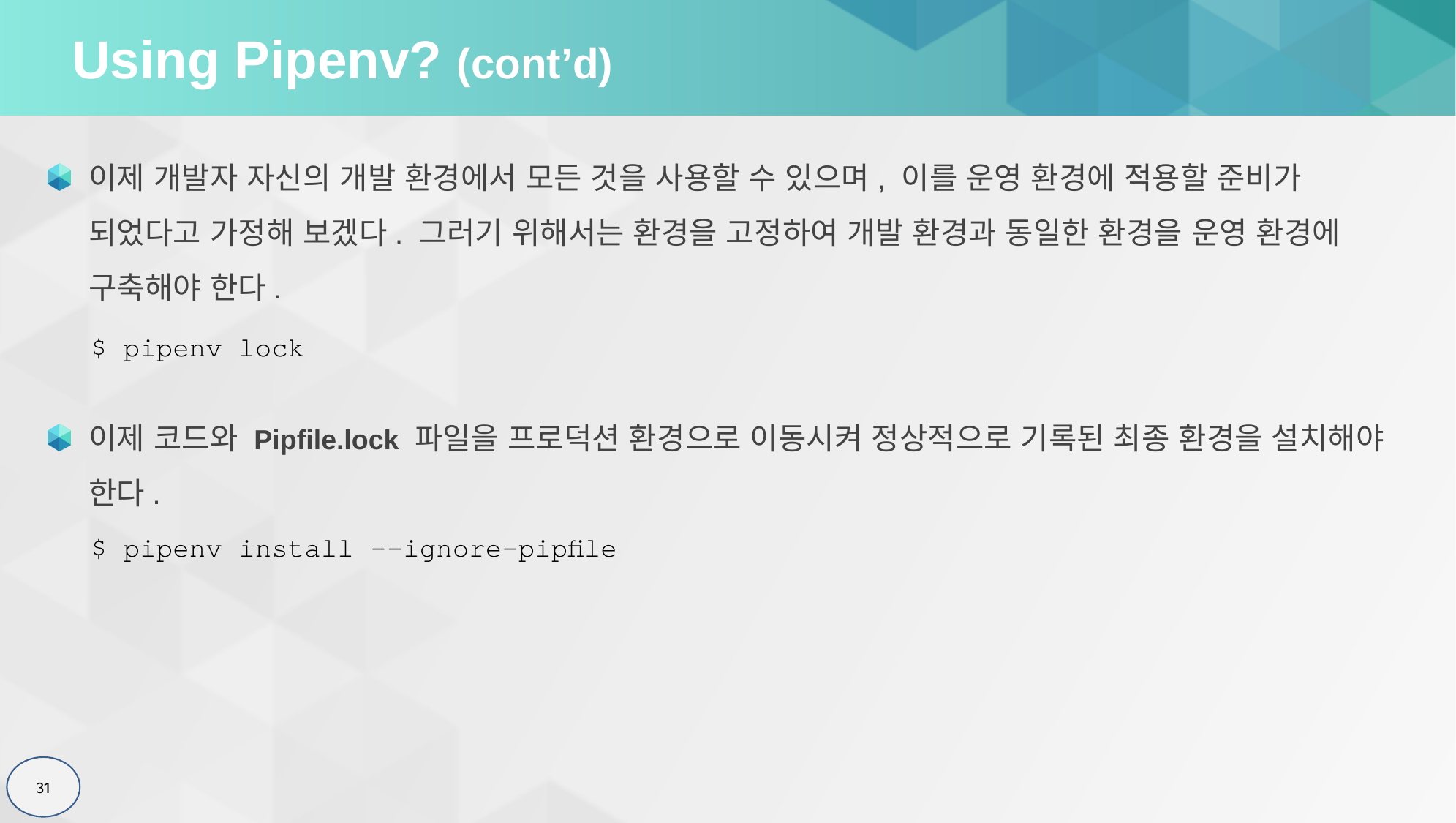

# Using Pipenv? (cont’d)
이제 개발자 자신의 개발 환경에서 모든 것을 사용할 수 있으며, 이를 운영 환경에 적용할 준비가 되었다고 가정해 보겠다. 그러기 위해서는 환경을 고정하여 개발 환경과 동일한 환경을 운영 환경에 구축해야 한다.
$ pipenv lock
이제 코드와 Pipfile.lock 파일을 프로덕션 환경으로 이동시켜 정상적으로 기록된 최종 환경을 설치해야 한다.
$ pipenv install --ignore-pipfile